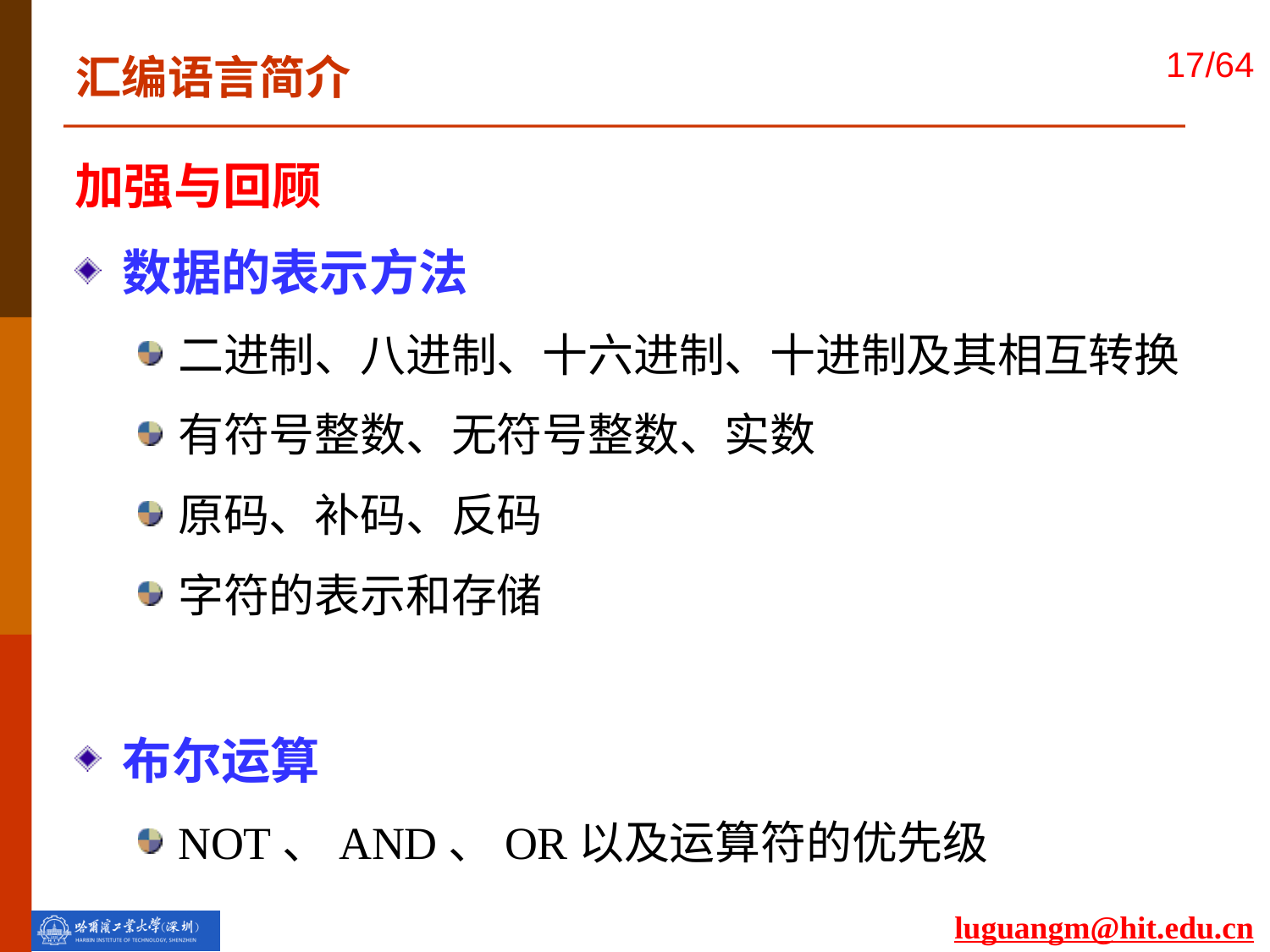

汇编语言简介
加强与回顾
数据的表示方法
二进制、八进制、十六进制、十进制及其相互转换
有符号整数、无符号整数、实数
原码、补码、反码
字符的表示和存储

布尔运算
NOT、AND、OR以及运算符的优先级